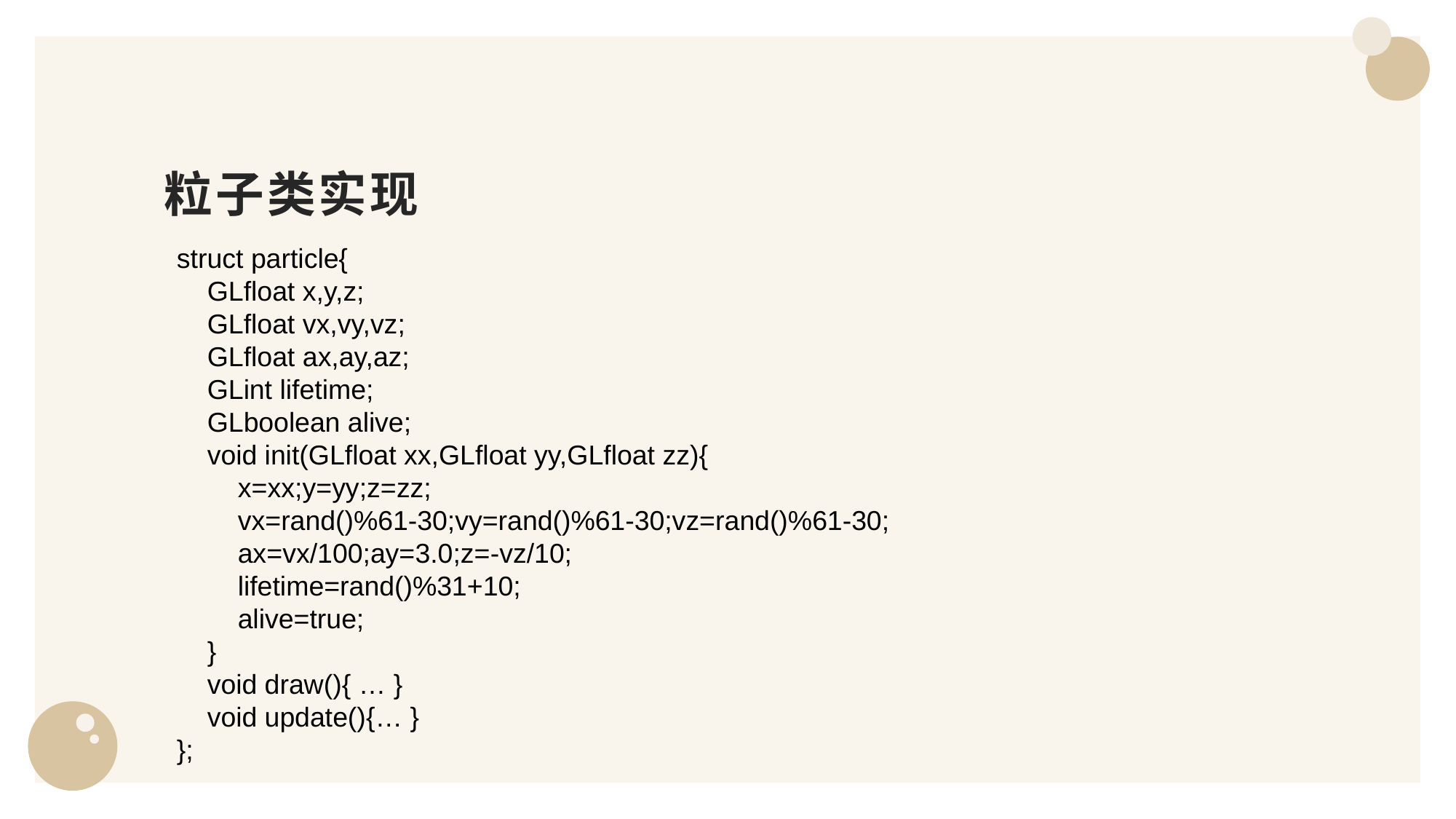

# 粒子类实现
struct particle{
    GLfloat x,y,z;
    GLfloat vx,vy,vz;
    GLfloat ax,ay,az;
    GLint lifetime;
    GLboolean alive;
    void init(GLfloat xx,GLfloat yy,GLfloat zz){
        x=xx;y=yy;z=zz;
        vx=rand()%61-30;vy=rand()%61-30;vz=rand()%61-30;
        ax=vx/100;ay=3.0;z=-vz/10;
        lifetime=rand()%31+10;
        alive=true;
    }
    void draw(){ … }
    void update(){… }
};